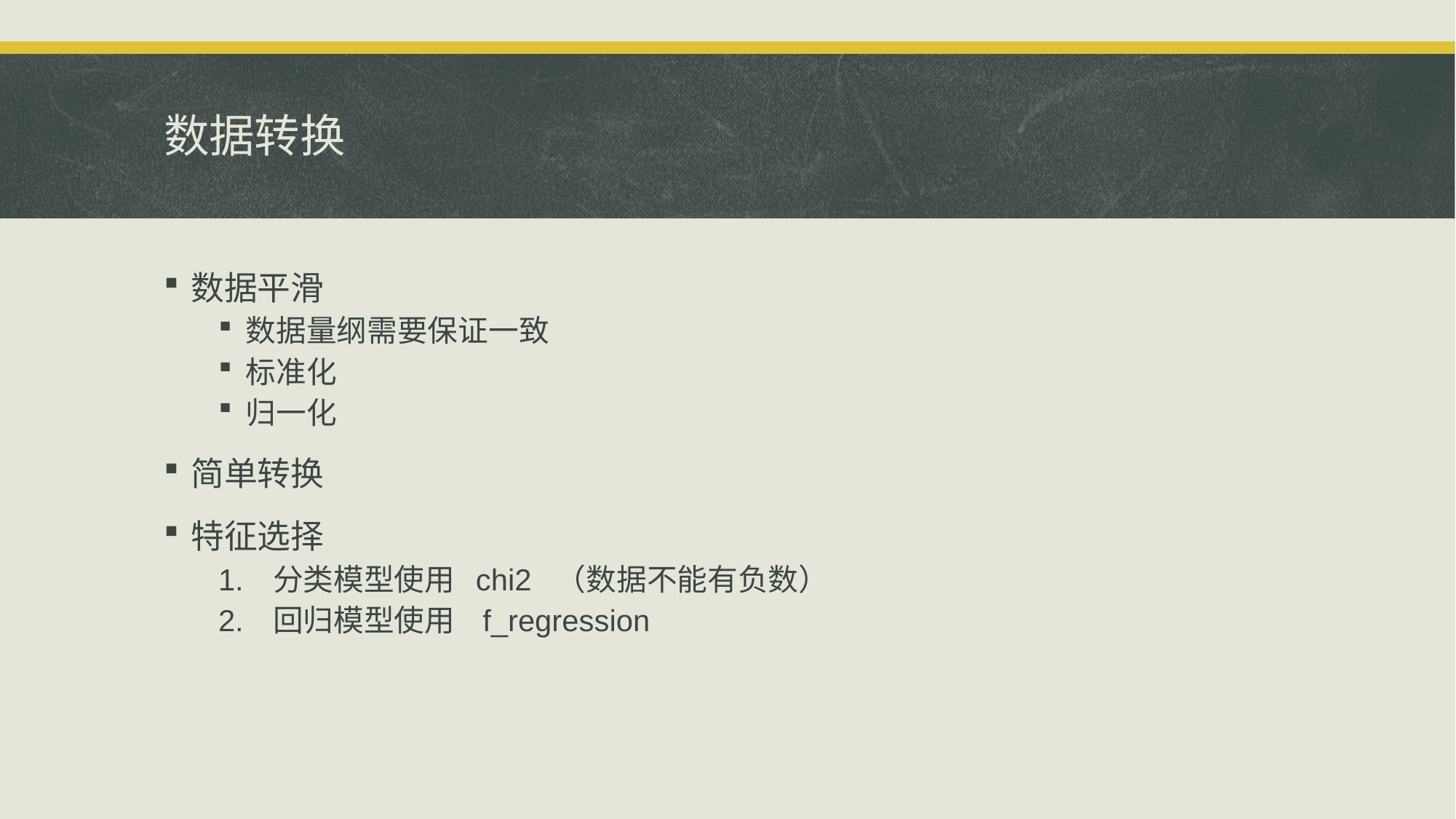

# 数据转换
数据平滑
数据量纲需要保证一致
标准化
归一化
简单转换
特征选择
分类模型使用  chi2  （数据不能有负数）
回归模型使用   f_regression